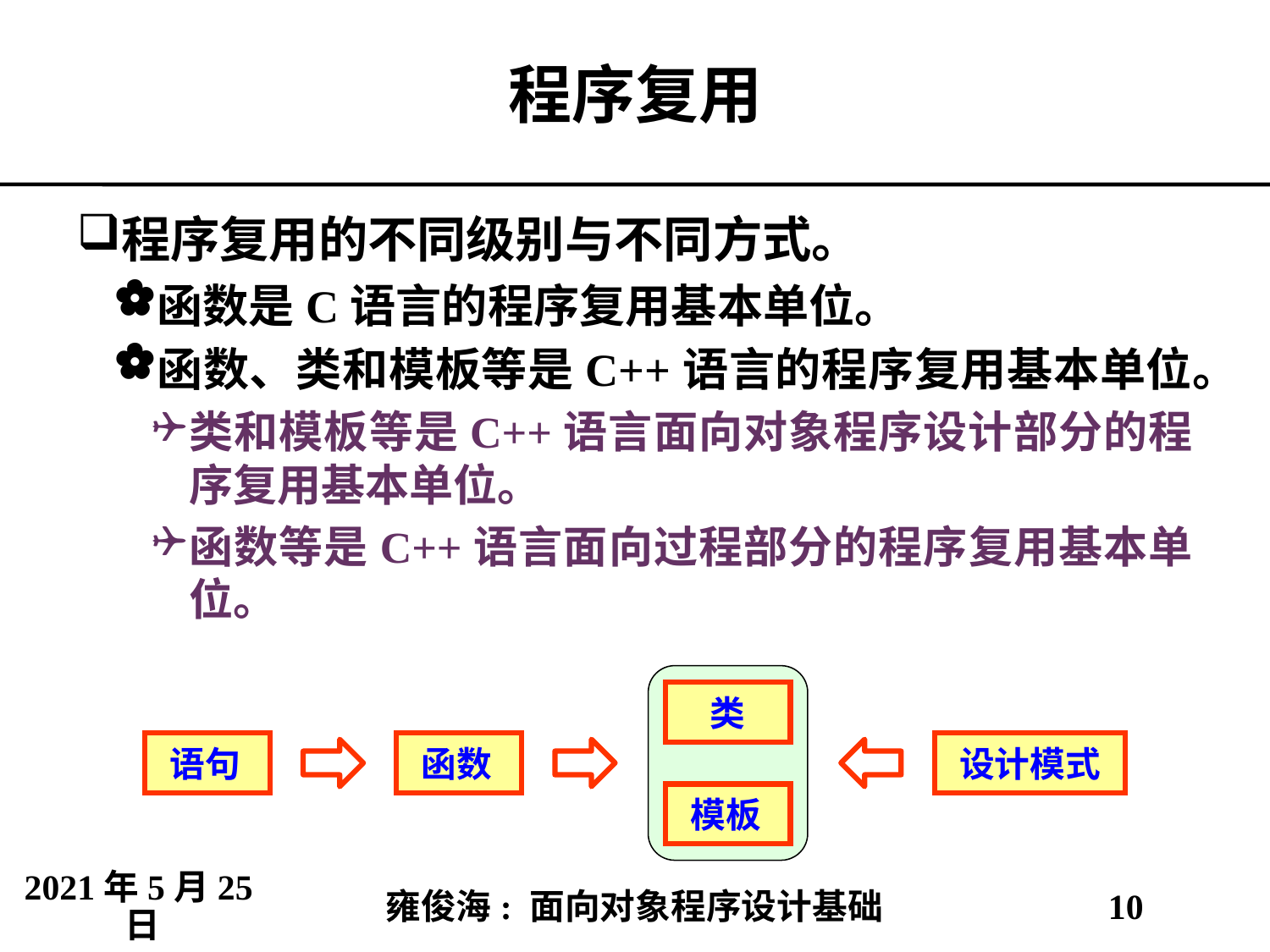

# 程序复用

程序复用的不同级别与不同方式。
函数是C语言的程序复用基本单位。
函数、类和模板等是C++语言的程序复用基本单位。
类和模板等是C++语言面向对象程序设计部分的程序复用基本单位。
函数等是C++语言面向过程部分的程序复用基本单位。

类
模板

语句
函数
设计模式
2021年5月25日
雍俊海: 面向对象程序设计基础
10